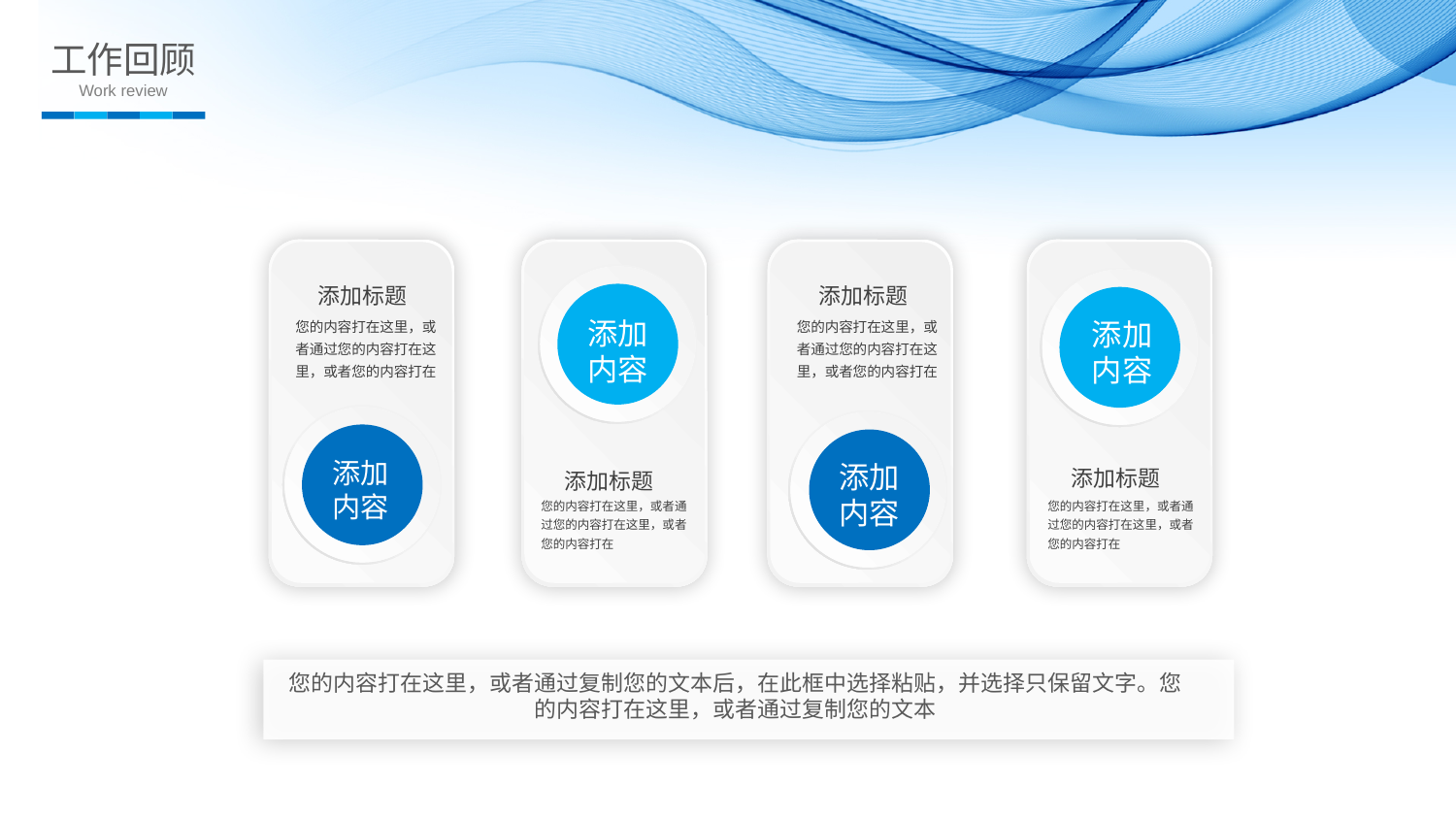

工作回顾
Work review

添加标题
您的内容打在这里，或者通过您的内容打在这里，或者您的内容打在
添加标题
您的内容打在这里，或者通过您的内容打在这里，或者您的内容打在

添加
内容

添加
内容

添加
内容

添加
内容
添加标题
您的内容打在这里，或者通过您的内容打在这里，或者您的内容打在
添加标题
您的内容打在这里，或者通过您的内容打在这里，或者您的内容打在

您的内容打在这里，或者通过复制您的文本后，在此框中选择粘贴，并选择只保留文字。您的内容打在这里，或者通过复制您的文本